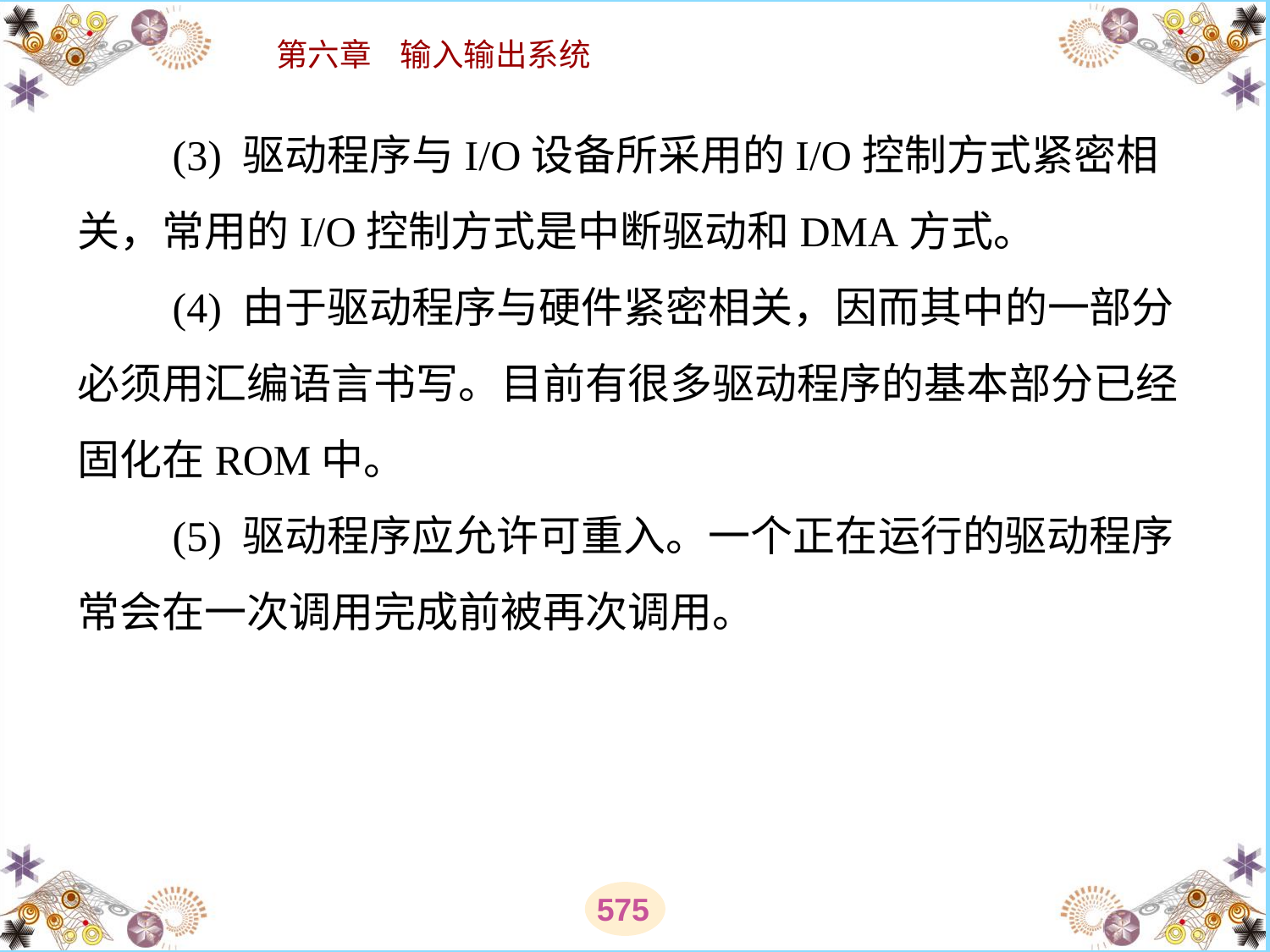

# (3) 驱动程序与I/O设备所采用的I/O控制方式紧密相关，常用的I/O控制方式是中断驱动和DMA方式。 　　(4) 由于驱动程序与硬件紧密相关，因而其中的一部分必须用汇编语言书写。目前有很多驱动程序的基本部分已经固化在ROM中。 　　(5) 驱动程序应允许可重入。一个正在运行的驱动程序常会在一次调用完成前被再次调用。